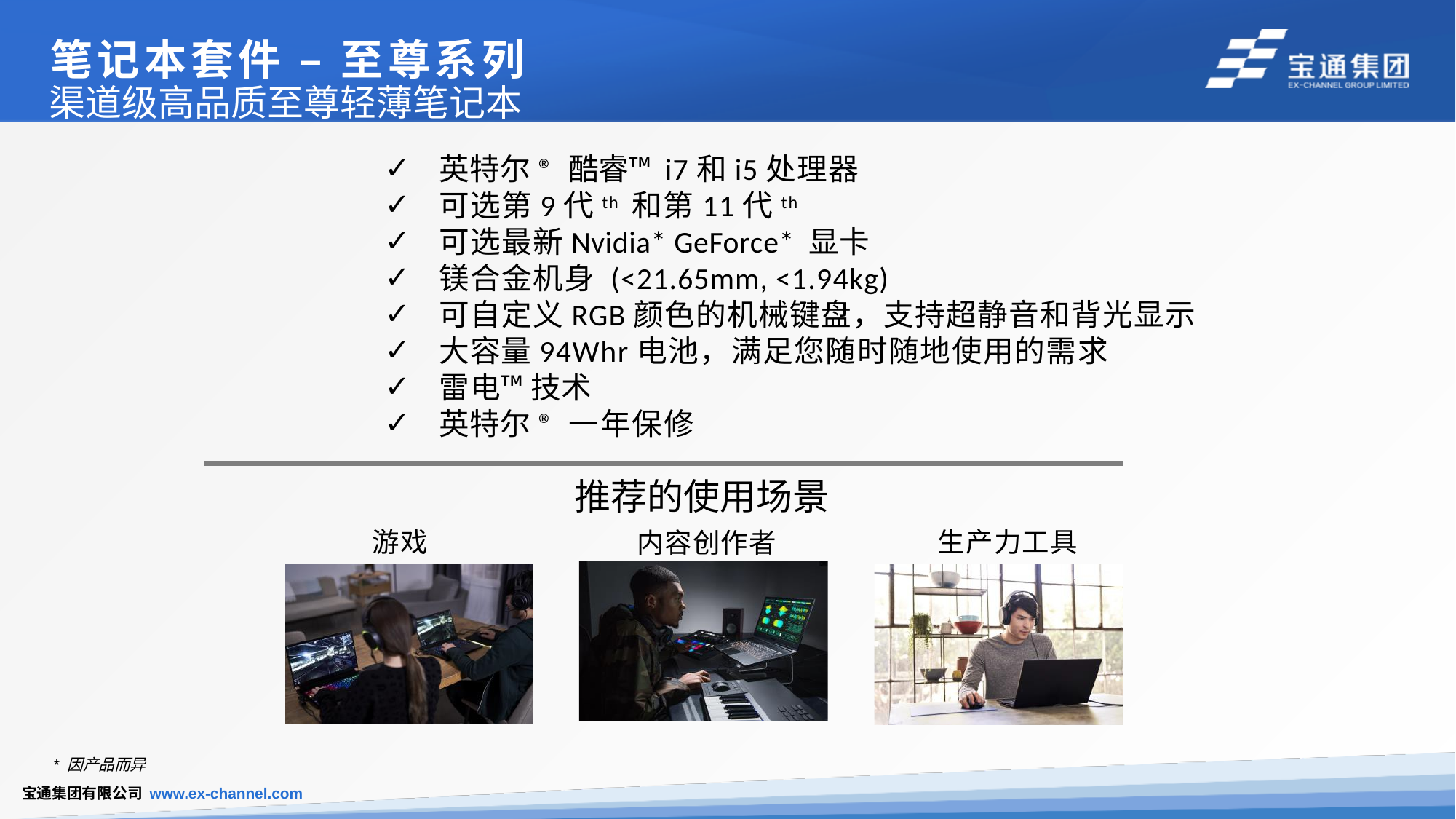

# 笔记本套件 – 至尊系列
渠道级高品质至尊轻薄笔记本
英特尔® 酷睿™ i7和i5处理器
可选第9代th 和第11代th
可选最新Nvidia* GeForce* 显卡
镁合金机身 (<21.65mm, <1.94kg)
可自定义RGB颜色的机械键盘，支持超静音和背光显示
大容量94Whr电池，满足您随时随地使用的需求
雷电™ 技术
英特尔® 一年保修

推荐的使用场景
内容创作者
游戏
生产力工具

* 因产品而异